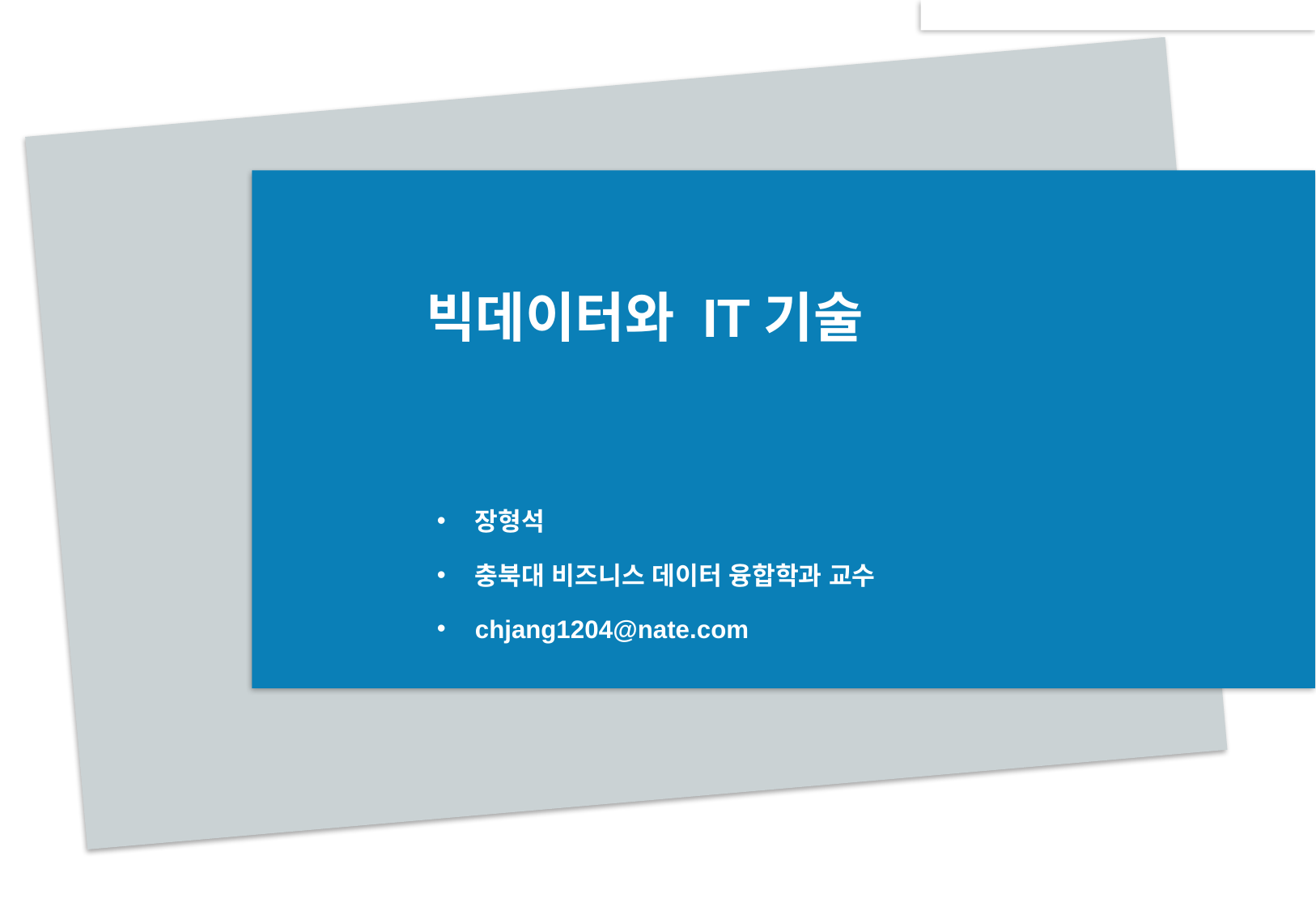

# 빅데이터와 IT기술

장형석

충북대 비즈니스 데이터 융합학과 교수

chjang1204@nate.com